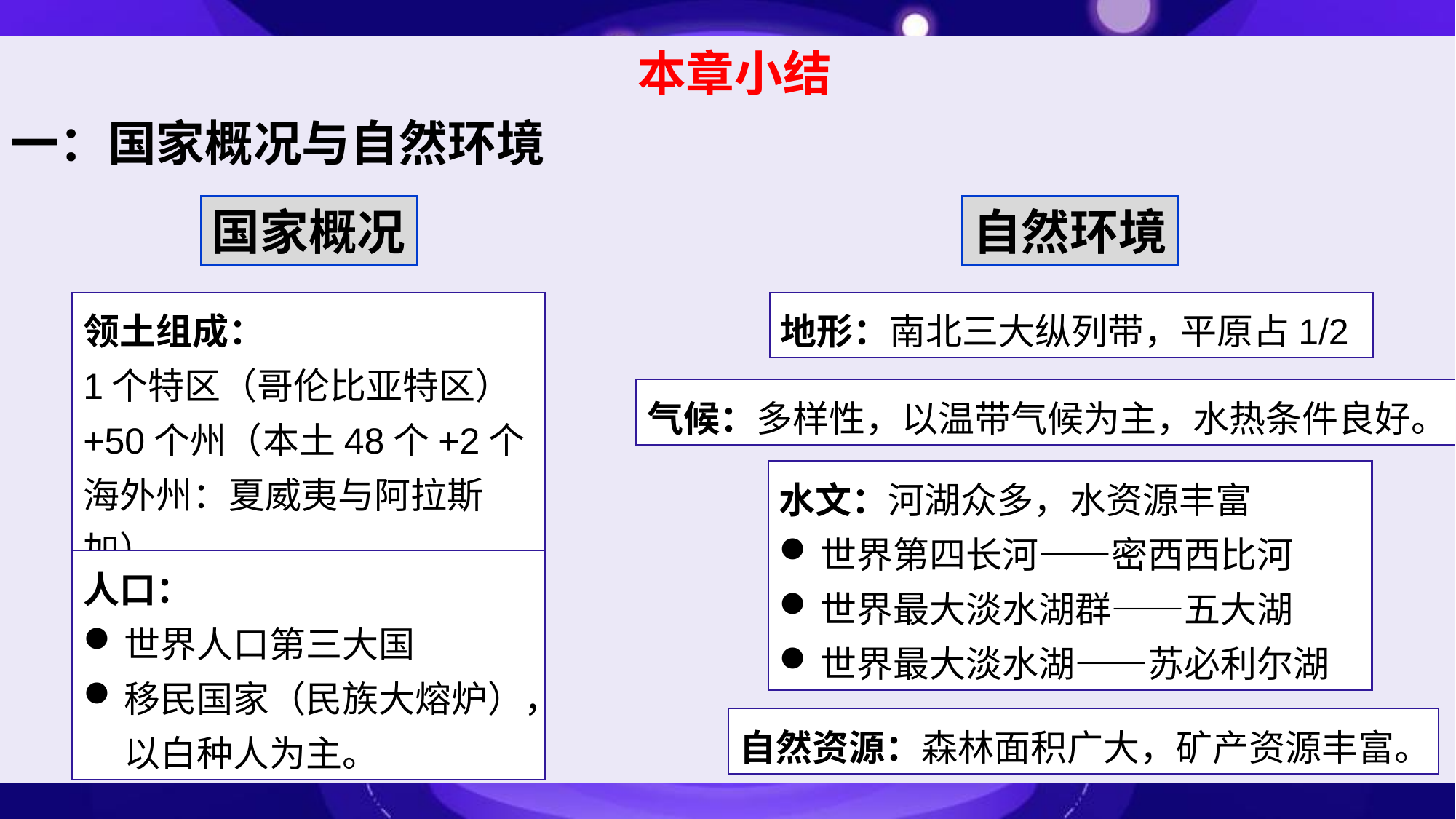

本章小结
一：国家概况与自然环境
国家概况
自然环境
领土组成：
1个特区（哥伦比亚特区）+50个州（本土48个+2个海外州：夏威夷与阿拉斯加）
地形：南北三大纵列带，平原占1/2
气候：多样性，以温带气候为主，水热条件良好。
水文：河湖众多，水资源丰富
世界第四长河——密西西比河
世界最大淡水湖群——五大湖
世界最大淡水湖——苏必利尔湖
人口：
世界人口第三大国
移民国家（民族大熔炉），以白种人为主。
自然资源：森林面积广大，矿产资源丰富。